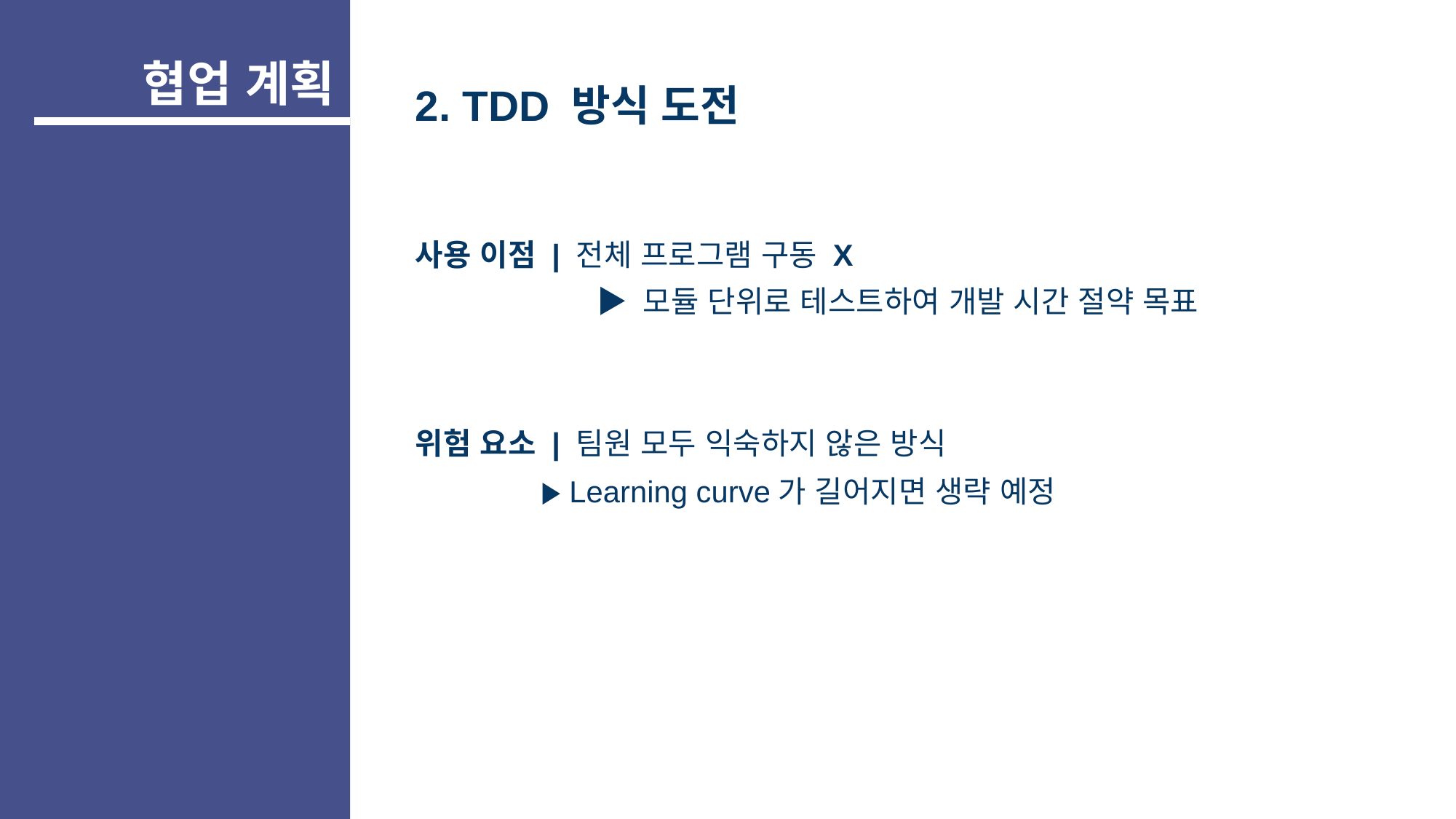

2. TDD 방식 도전

사용 이점 | 전체 프로그램 구동 X
▶ 모듈 단위로 테스트하여 개발 시간 절약 목표

위험 요소 | 팀원 모두 익숙하지 않은 방식
               ▶ Learning curve가 길어지면 생략 예정
협업 계획